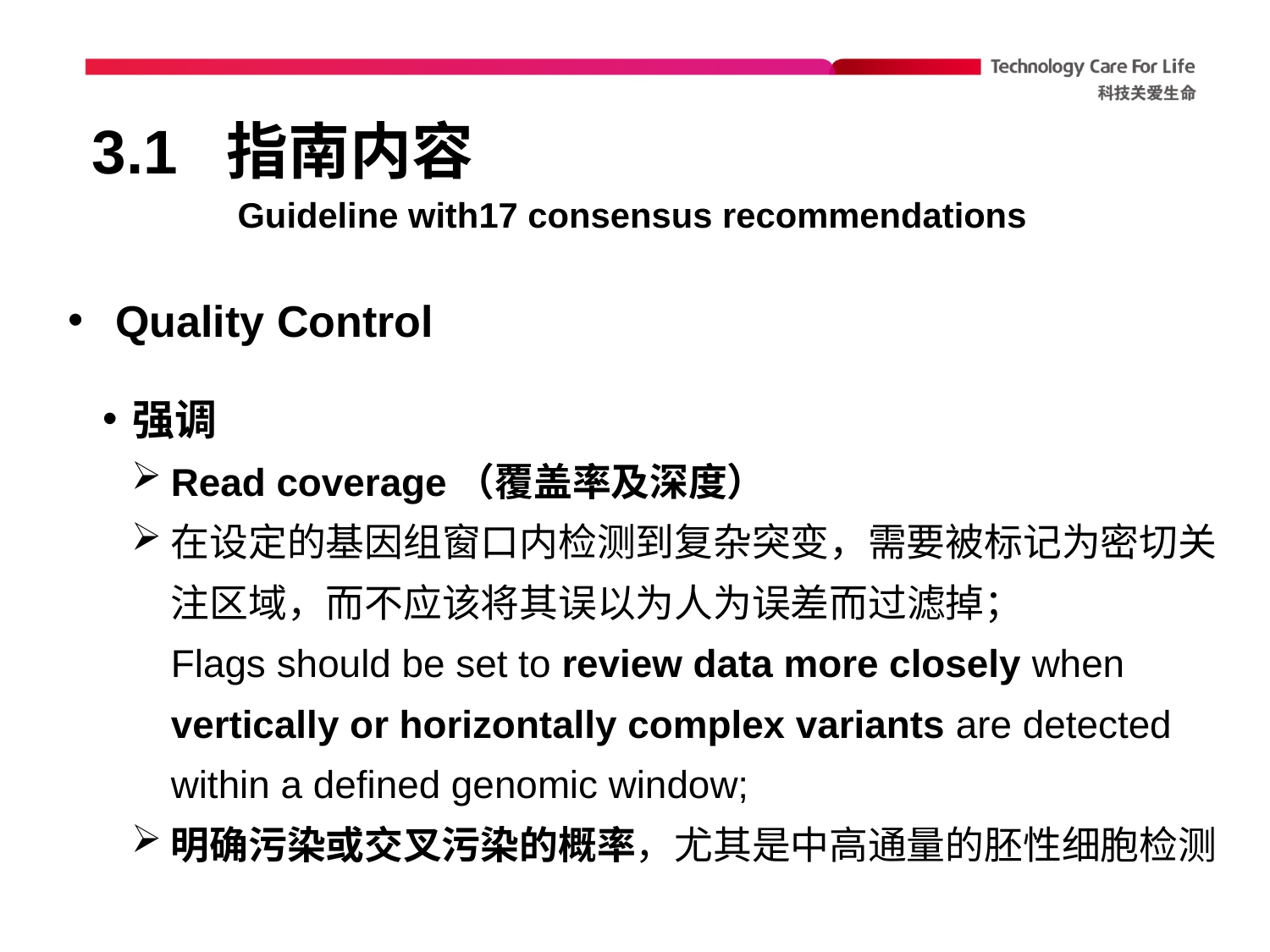

# 3.1  指南内容
Guideline with17 consensus recommendations
Quality Control
强调
Read coverage（覆盖率及深度）
在设定的基因组窗口内检测到复杂突变，需要被标记为密切关注区域，而不应该将其误以为人为误差而过滤掉；
Flags should be set to review data more closely when vertically or horizontally complex variants are detected within a defined genomic window;
明确污染或交叉污染的概率，尤其是中高通量的胚性细胞检测